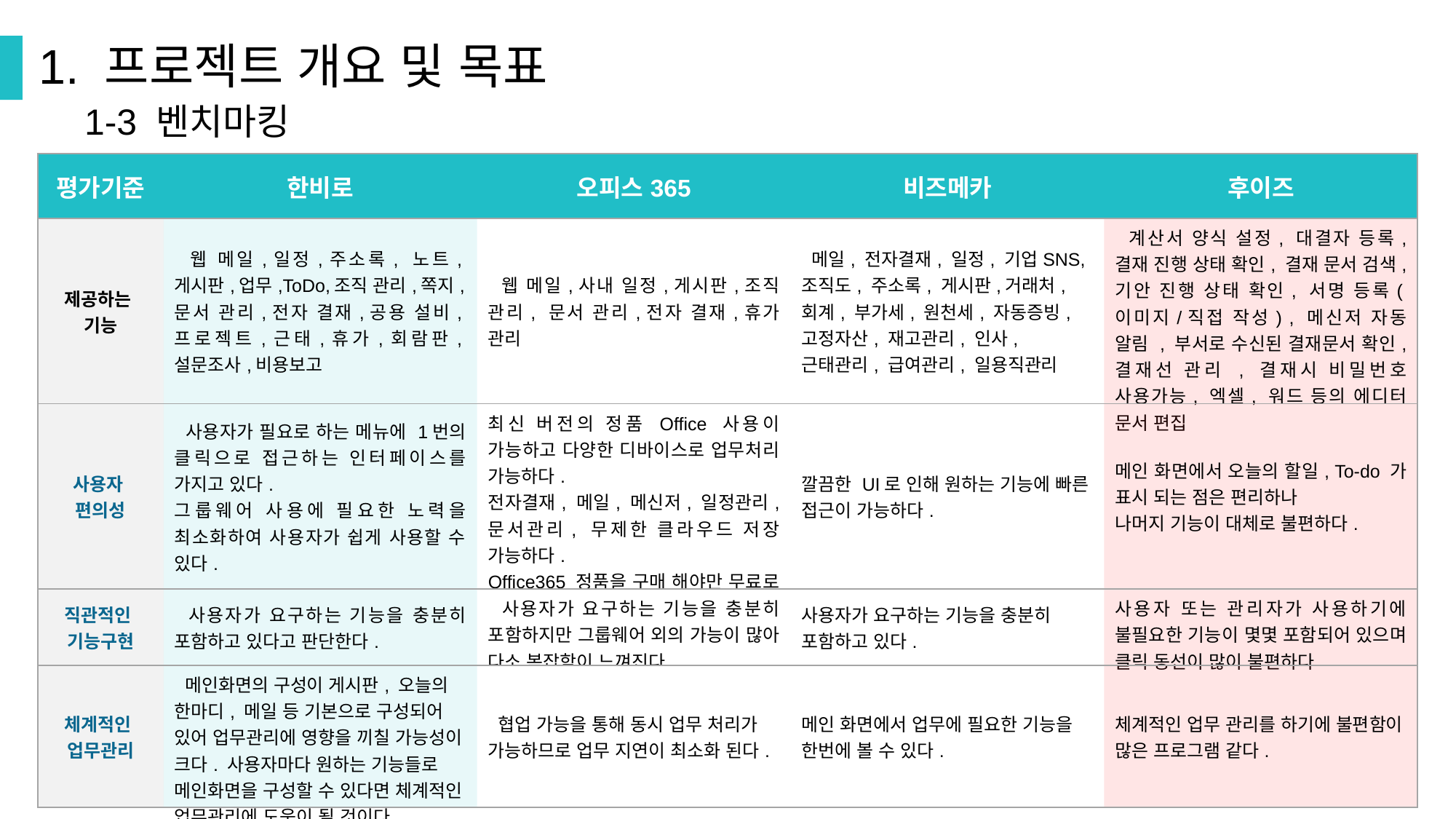

1. 프로젝트 개요 및 목표

1-3 벤치마킹
| 평가기준 | 한비로 | 오피스365 | 비즈메카 | 후이즈 |
| --- | --- | --- | --- | --- |
| 제공하는 기능 | 웹 메일,일정,주소록, 노트,게시판,업무,ToDo,조직 관리,쪽지,문서 관리,전자 결재,공용 설비,프로젝트,근태,휴가,회람판,설문조사,비용보고 | 웹 메일,사내 일정,게시판,조직 관리, 문서 관리,전자 결재,휴가 관리 | 메일, 전자결재, 일정, 기업SNS, 조직도, 주소록, 게시판,거래처, 회계, 부가세, 원천세, 자동증빙, 고정자산, 재고관리, 인사, 근태관리, 급여관리, 일용직관리 | 계산서 양식 설정, 대결자 등록, 결재 진행 상태 확인, 결재 문서 검색, 기안 진행 상태 확인, 서명 등록(이미지/직접 작성) , 메신저 자동 알림 , 부서로 수신된 결재문서 확인, 결재선 관리 , 결재시 비밀번호 사용가능, 엑셀, 워드 등의 에디터 문서 편집 |
| 사용자 편의성 | 사용자가 필요로 하는 메뉴에 1번의 클릭으로 접근하는 인터페이스를 가지고 있다. 그룹웨어 사용에 필요한 노력을 최소화하여 사용자가 쉽게 사용할 수 있다. | 최신 버전의 정품 Office 사용이 가능하고 다양한 디바이스로 업무처리 가능하다. 전자결재, 메일, 메신저, 일정관리, 문서관리, 무제한 클라우드 저장 가능하다. Office365 정품을 구매 해야만 무료로 그룹웨어를 사용할 수 있다. | 깔끔한 UI로 인해 원하는 기능에 빠른 접근이 가능하다. | 메인 화면에서 오늘의 할일, To-do 가 표시 되는 점은 편리하나 나머지 기능이 대체로 불편하다. |
| 직관적인 기능구현 | 사용자가 요구하는 기능을 충분히 포함하고 있다고 판단한다. | 사용자가 요구하는 기능을 충분히 포함하지만 그룹웨어 외의 가능이 많아 다소 복잡함이 느껴진다. | 사용자가 요구하는 기능을 충분히 포함하고 있다. | 사용자 또는 관리자가 사용하기에 불필요한 기능이 몇몇 포함되어 있으며 클릭 동선이 많이 불편하다 |
| 체계적인 업무관리 | 메인화면의 구성이 게시판, 오늘의 한마디, 메일 등 기본으로 구성되어 있어 업무관리에 영향을 끼칠 가능성이 크다. 사용자마다 원하는 기능들로 메인화면을 구성할 수 있다면 체계적인 업무관리에 도움이 될 것이다. | 협업 가능을 통해 동시 업무 처리가 가능하므로 업무 지연이 최소화 된다. | 메인 화면에서 업무에 필요한 기능을 한번에 볼 수 있다. | 체계적인 업무 관리를 하기에 불편함이 많은 프로그램 같다. |